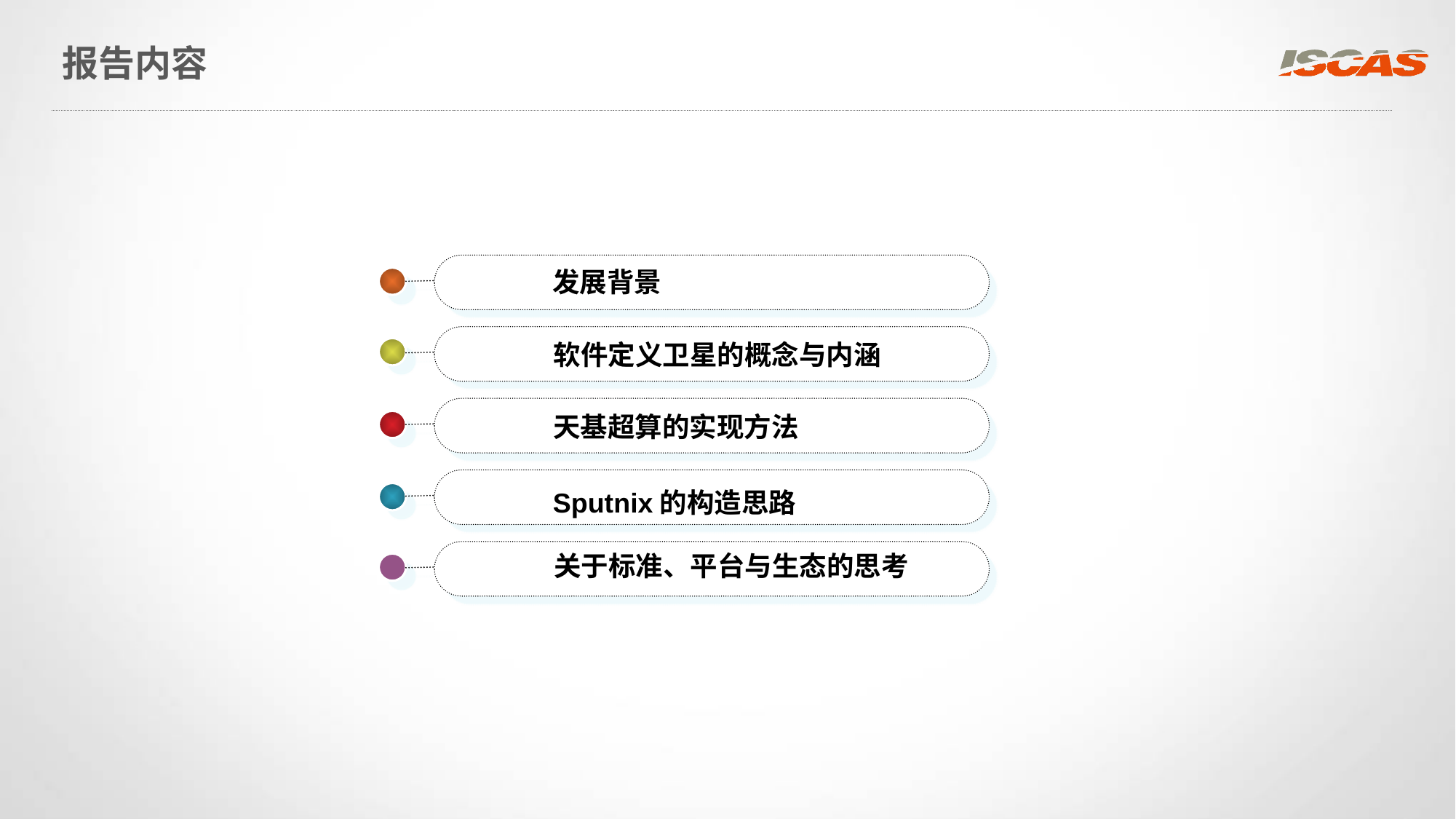

# 报告内容

发展背景

软件定义卫星的概念与内涵

天基超算的实现方法

Sputnix的构造思路

关于标准、平台与生态的思考